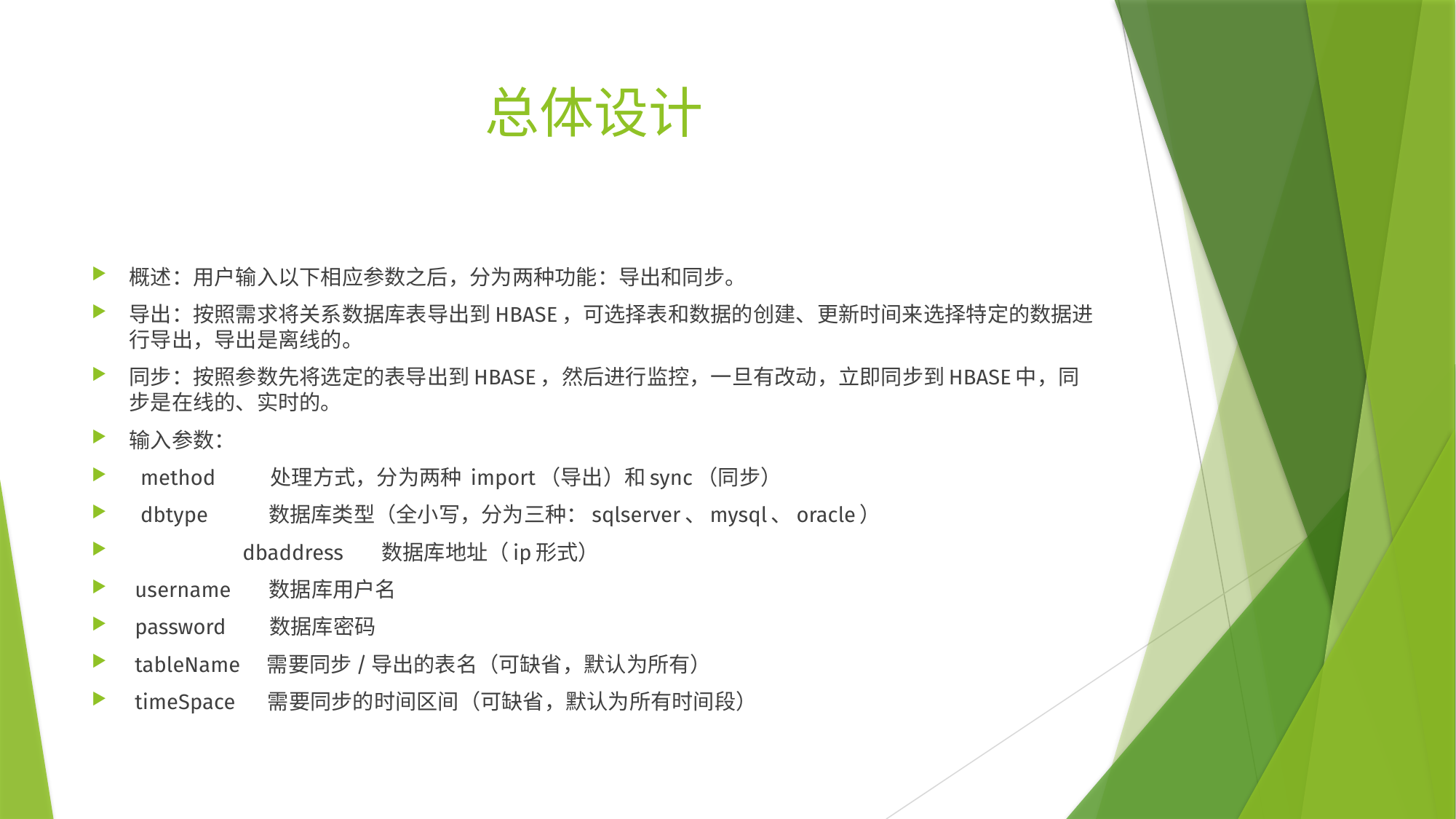

# 总体设计
概述：用户输入以下相应参数之后，分为两种功能：导出和同步。
导出：按照需求将关系数据库表导出到HBASE，可选择表和数据的创建、更新时间来选择特定的数据进行导出，导出是离线的。
同步：按照参数先将选定的表导出到HBASE，然后进行监控，一旦有改动，立即同步到HBASE中，同步是在线的、实时的。
输入参数：
  method         处理方式，分为两种 import（导出）和sync（同步）
  dbtype          数据库类型（全小写，分为三种：sqlserver、mysql、oracle）
			     dbaddress      数据库地址（ip形式）
 username      数据库用户名
 password       数据库密码
 tableName    需要同步/导出的表名（可缺省，默认为所有）
 timeSpace     需要同步的时间区间（可缺省，默认为所有时间段）